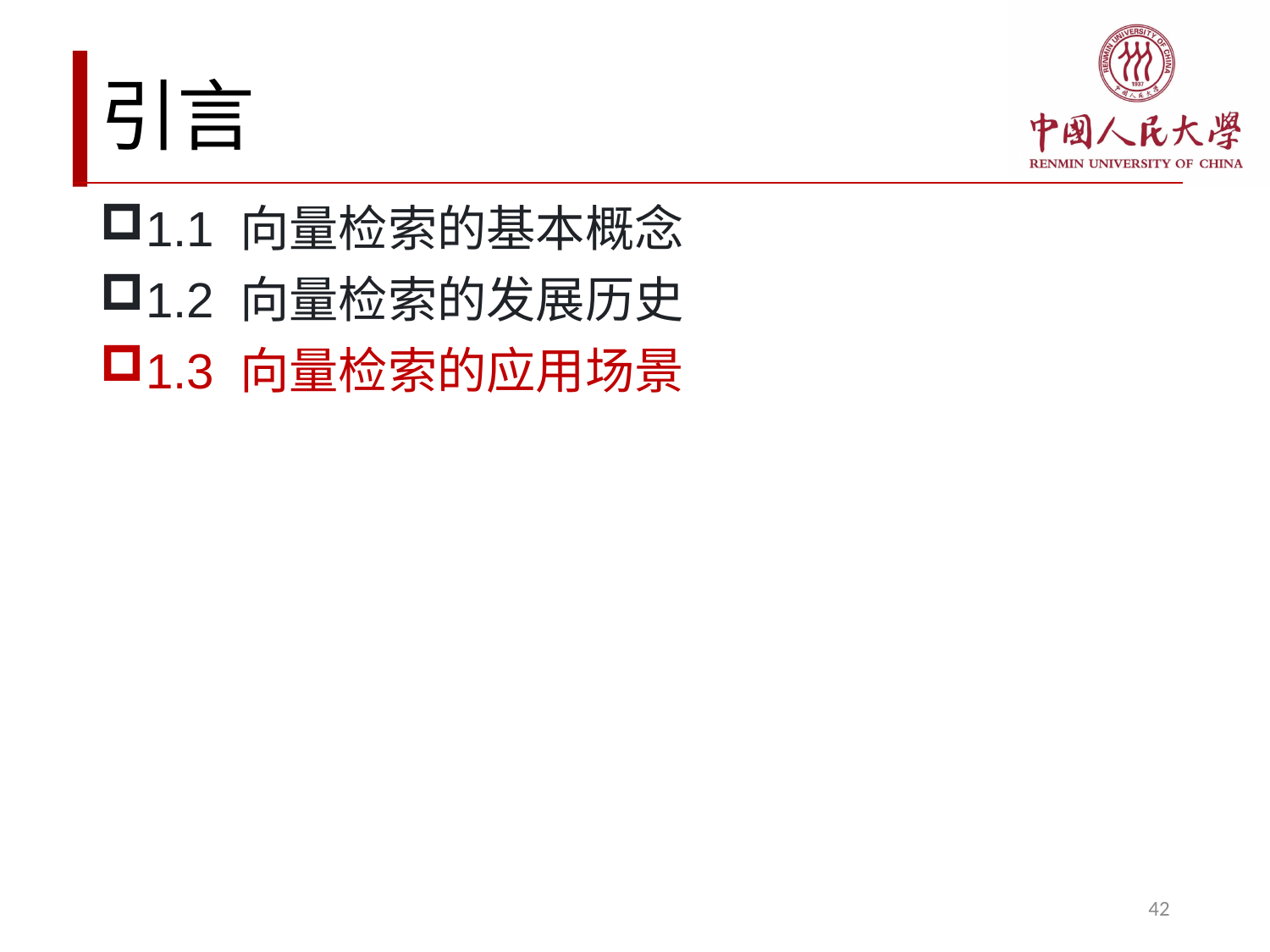

# 引言
1.1 向量检索的基本概念
1.2 向量检索的发展历史
1.3 向量检索的应用场景

42